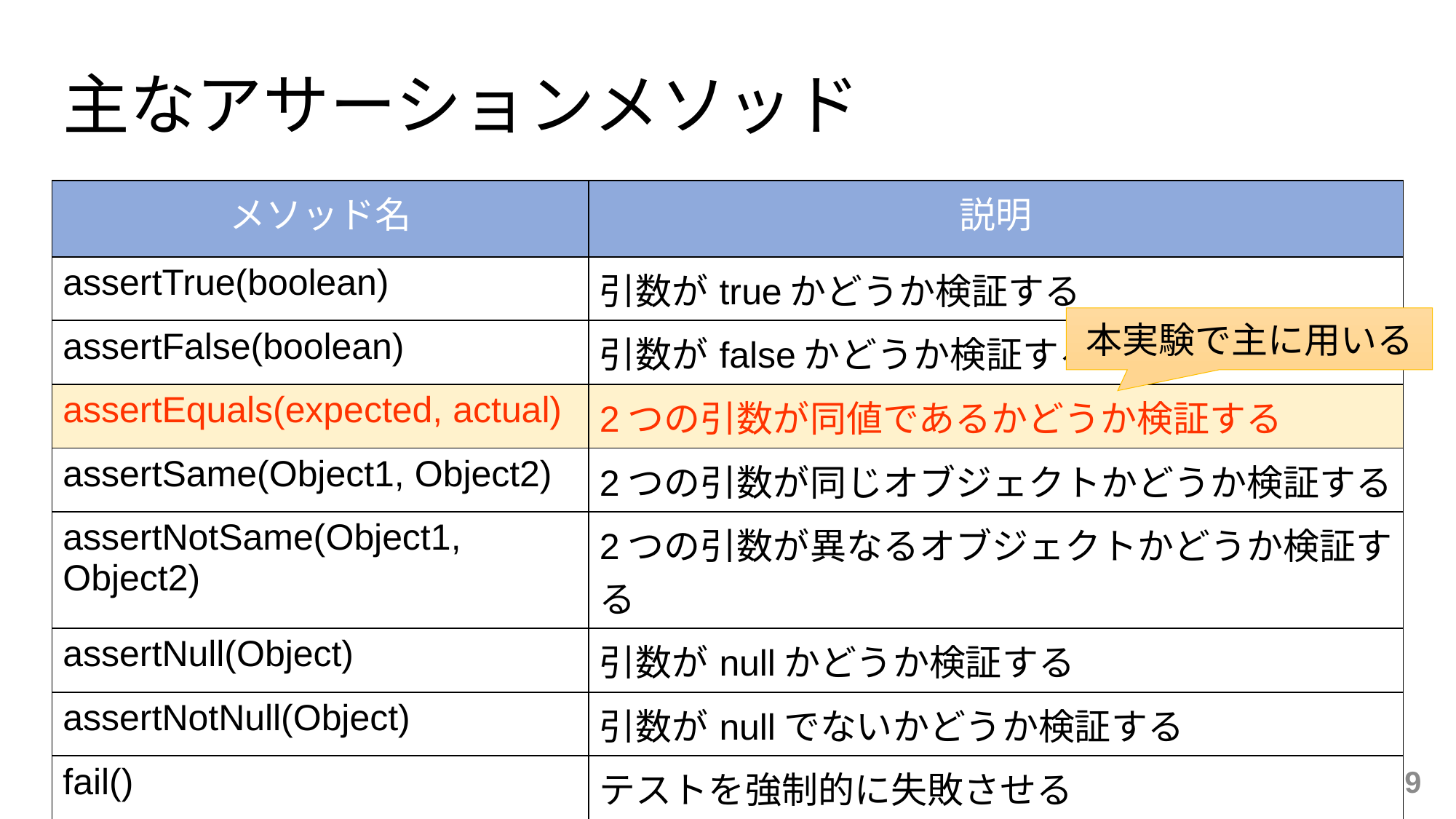

# 主なアサーションメソッド
| メソッド名 | 説明 |
| --- | --- |
| assertTrue(boolean) | 引数がtrueかどうか検証する |
| assertFalse(boolean) | 引数がfalseかどうか検証する |
| assertEquals(expected, actual) | 2つの引数が同値であるかどうか検証する |
| assertSame(Object1, Object2) | 2つの引数が同じオブジェクトかどうか検証する |
| assertNotSame(Object1, Object2) | 2つの引数が異なるオブジェクトかどうか検証する |
| assertNull(Object) | 引数がnullかどうか検証する |
| assertNotNull(Object) | 引数がnullでないかどうか検証する |
| fail() | テストを強制的に失敗させる |
本実験で主に用いる
9